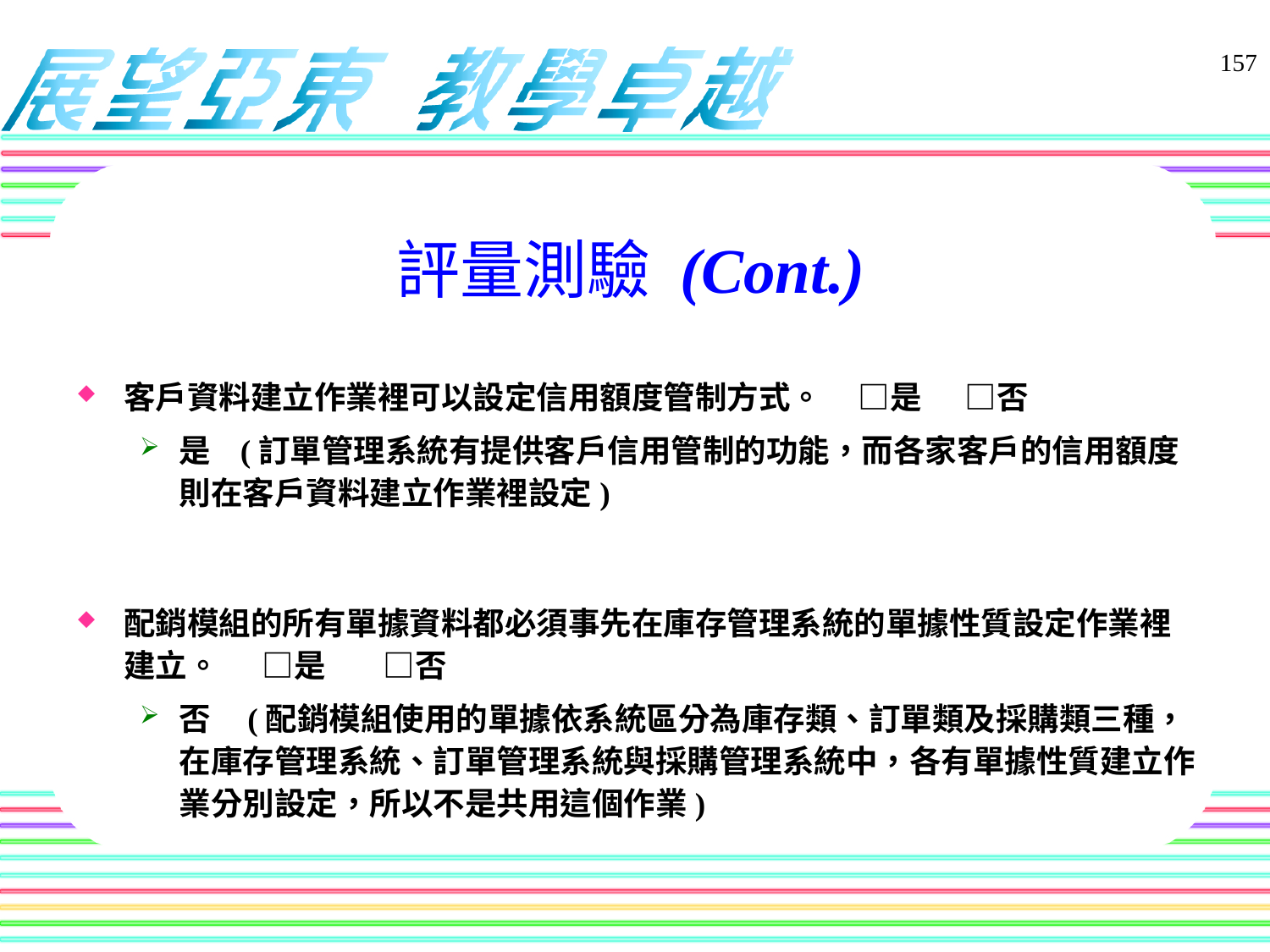

評量測驗 (Cont.)
157
客戶資料建立作業裡可以設定信用額度管制方式。     □是      □否
是   (訂單管理系統有提供客戶信用管制的功能，而各家客戶的信用額度則在客戶資料建立作業裡設定)

配銷模組的所有單據資料都必須事先在庫存管理系統的單據性質設定作業裡建立。      □是        □否
否    (配銷模組使用的單據依系統區分為庫存類、訂單類及採購類三種，在庫存管理系統、訂單管理系統與採購管理系統中，各有單據性質建立作業分別設定，所以不是共用這個作業)